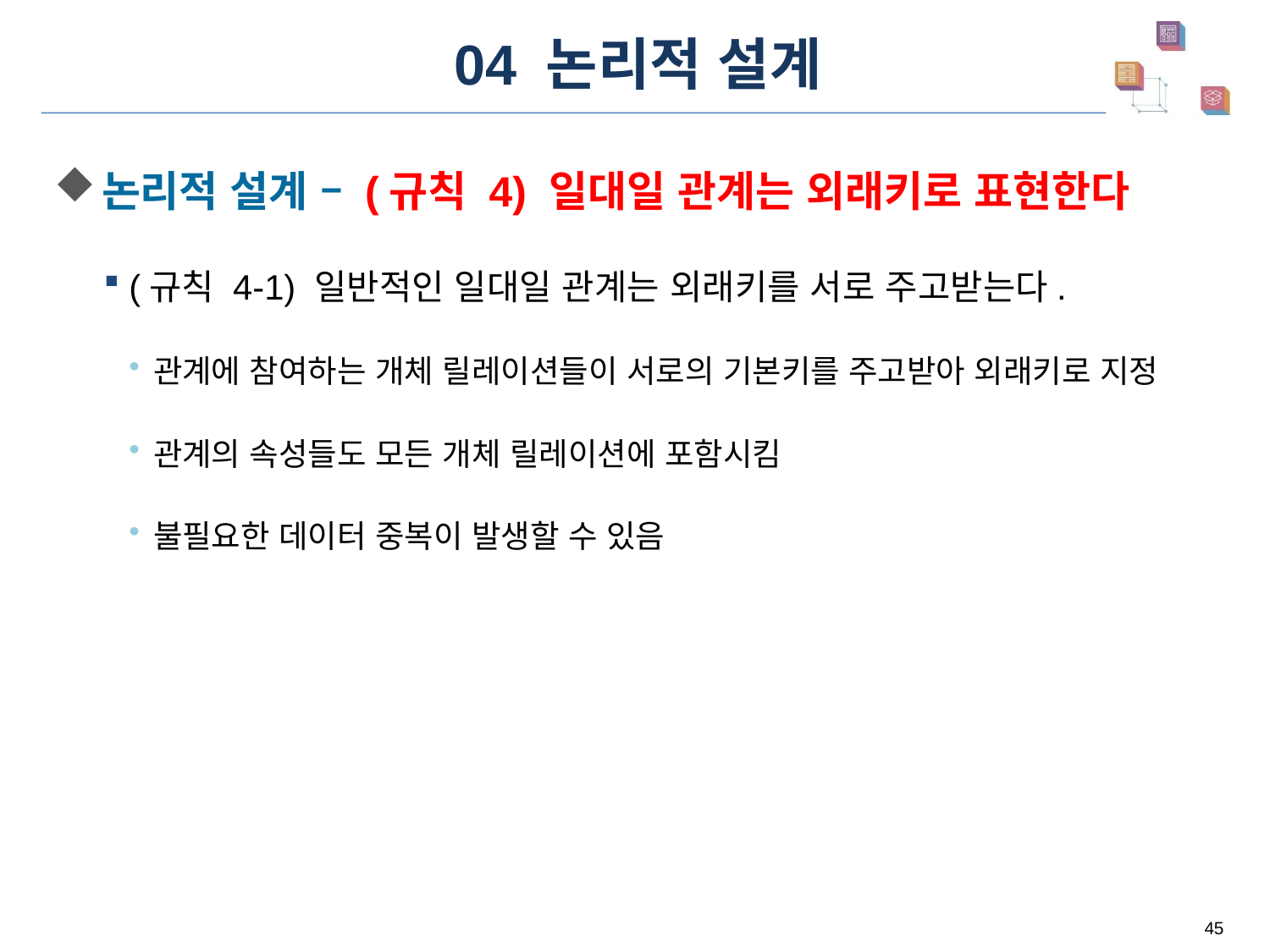

# 04 논리적 설계
논리적 설계 – (규칙 4) 일대일 관계는 외래키로 표현한다
(규칙 4-1) 일반적인 일대일 관계는 외래키를 서로 주고받는다.
관계에 참여하는 개체 릴레이션들이 서로의 기본키를 주고받아 외래키로 지정
관계의 속성들도 모든 개체 릴레이션에 포함시킴
불필요한 데이터 중복이 발생할 수 있음